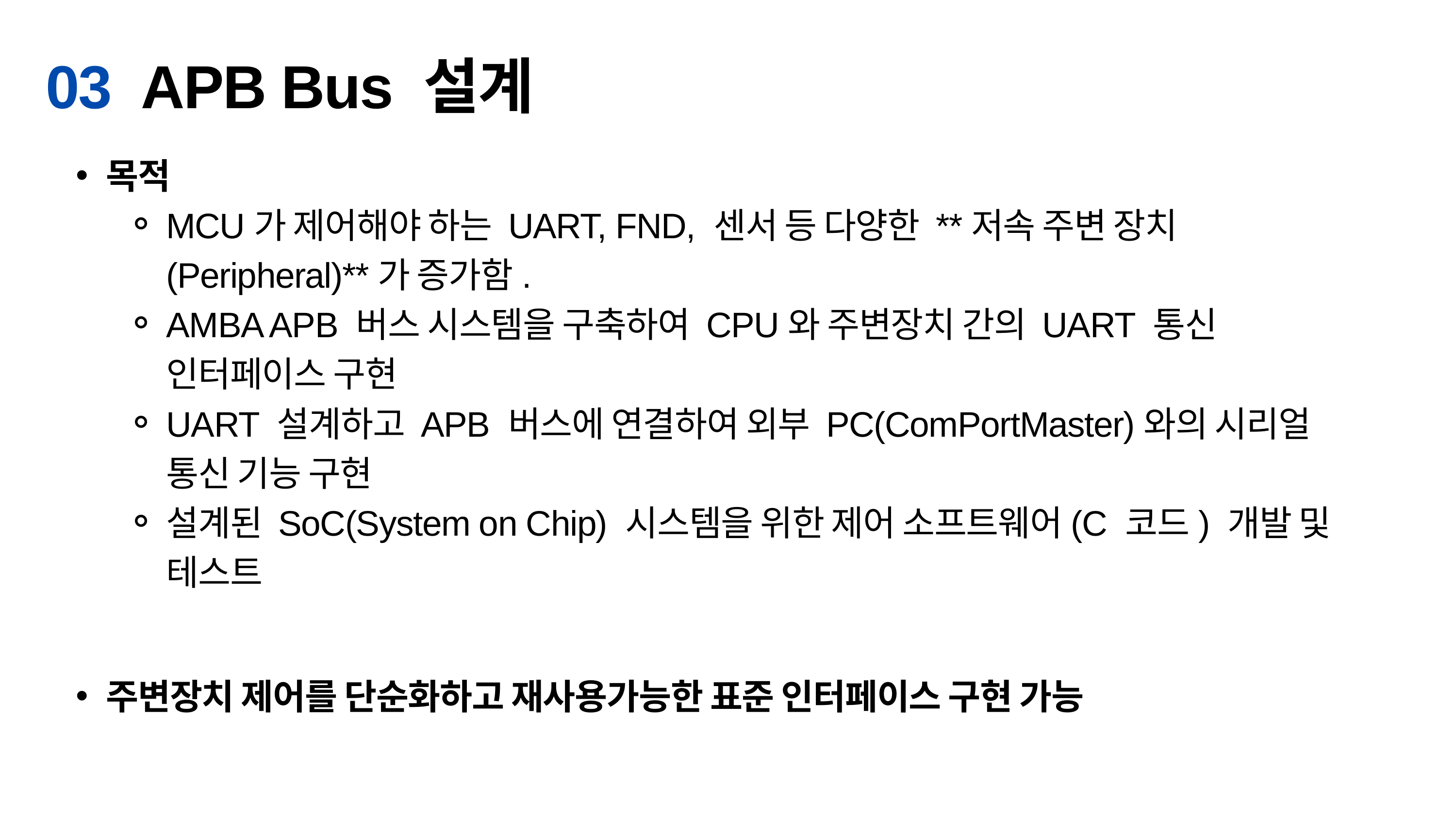

03  APB Bus 설계
목적
MCU가 제어해야 하는 UART, FND, 센서 등 다양한 **저속 주변 장치(Peripheral)**가 증가함.
AMBA APB 버스 시스템을 구축하여 CPU와 주변장치 간의 UART 통신 인터페이스 구현
UART 설계하고 APB 버스에 연결하여 외부 PC(ComPortMaster)와의 시리얼 통신 기능 구현
설계된 SoC(System on Chip) 시스템을 위한 제어 소프트웨어(C 코드) 개발 및 테스트
주변장치 제어를 단순화하고 재사용가능한 표준 인터페이스 구현 가능